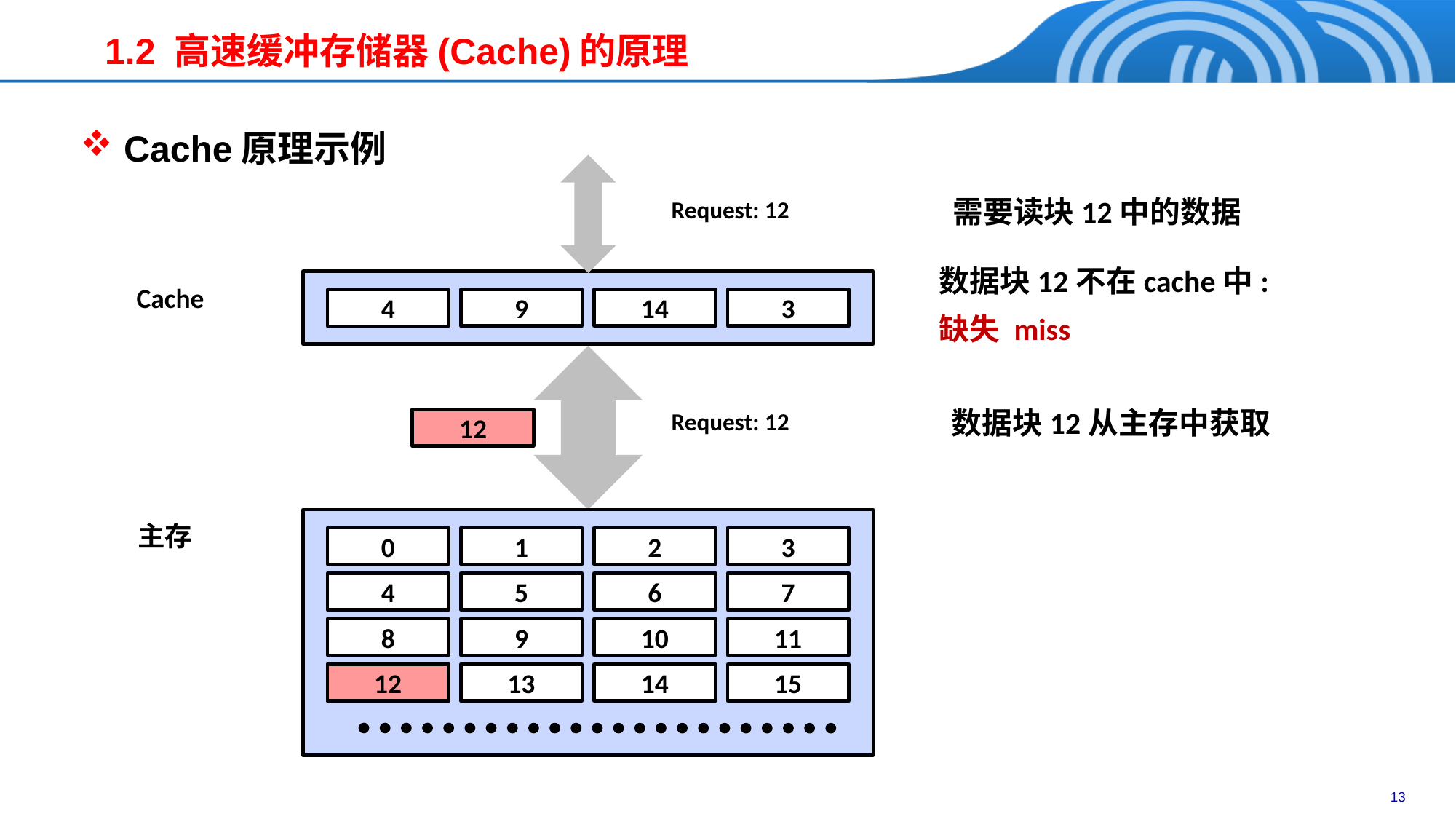

# 1.2 高速缓冲存储器(Cache)的原理
 Cache原理示例

需要读块12中的数据
Request: 12
数据块12不在cache中:
缺失 miss

Cache
9
14
3
4

数据块12从主存中获取
Request: 12
12

主存
0
1
2
3
4
5
6
7
8
9
10
11
12
12
13
14
15